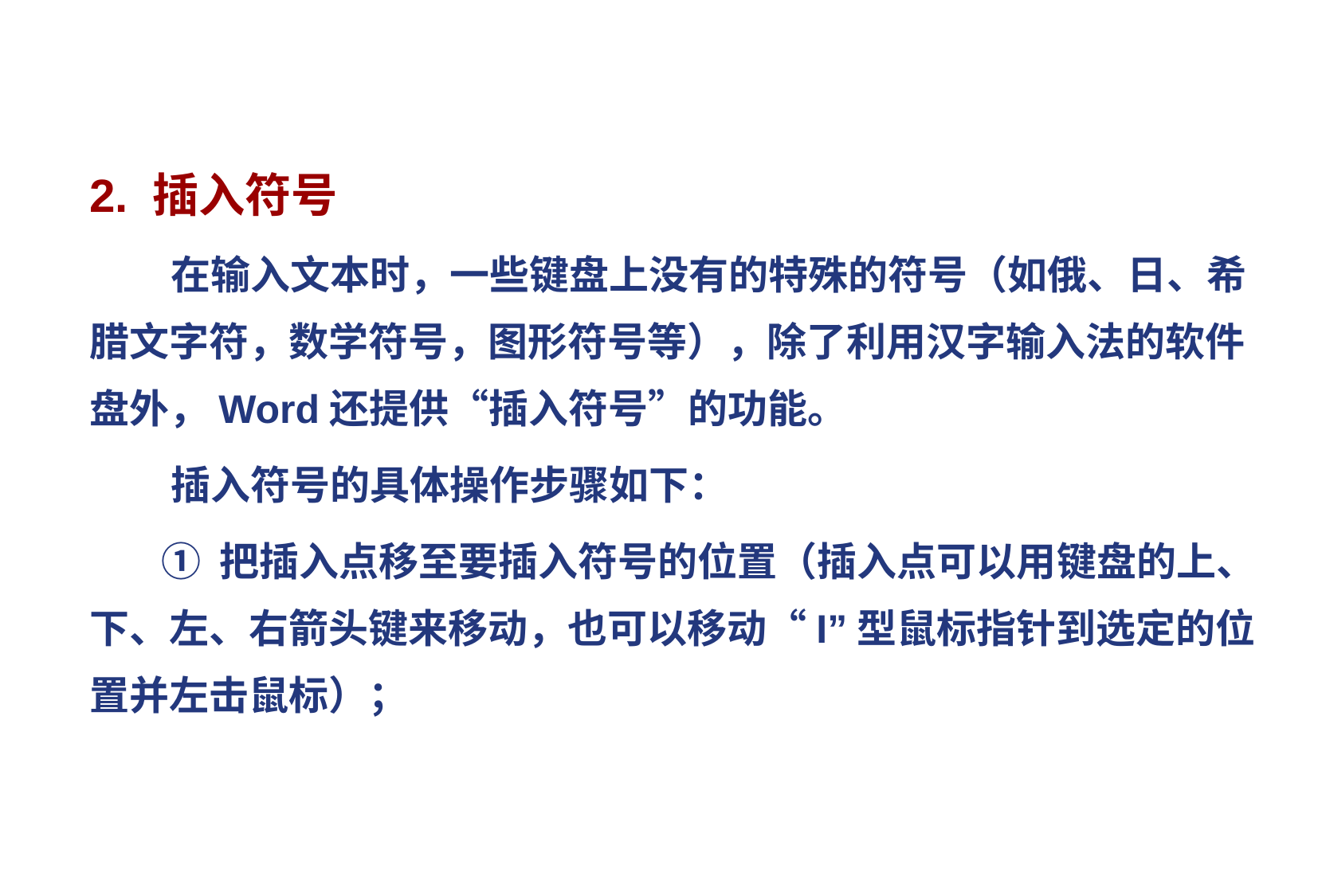

2. 插入符号
        在输入文本时，一些键盘上没有的特殊的符号（如俄、日、希腊文字符，数学符号，图形符号等），除了利用汉字输入法的软件盘外，Word还提供“插入符号”的功能。
        插入符号的具体操作步骤如下：
        ① 把插入点移至要插入符号的位置（插入点可以用键盘的上、下、左、右箭头键来移动，也可以移动“I”型鼠标指针到选定的位置并左击鼠标）；